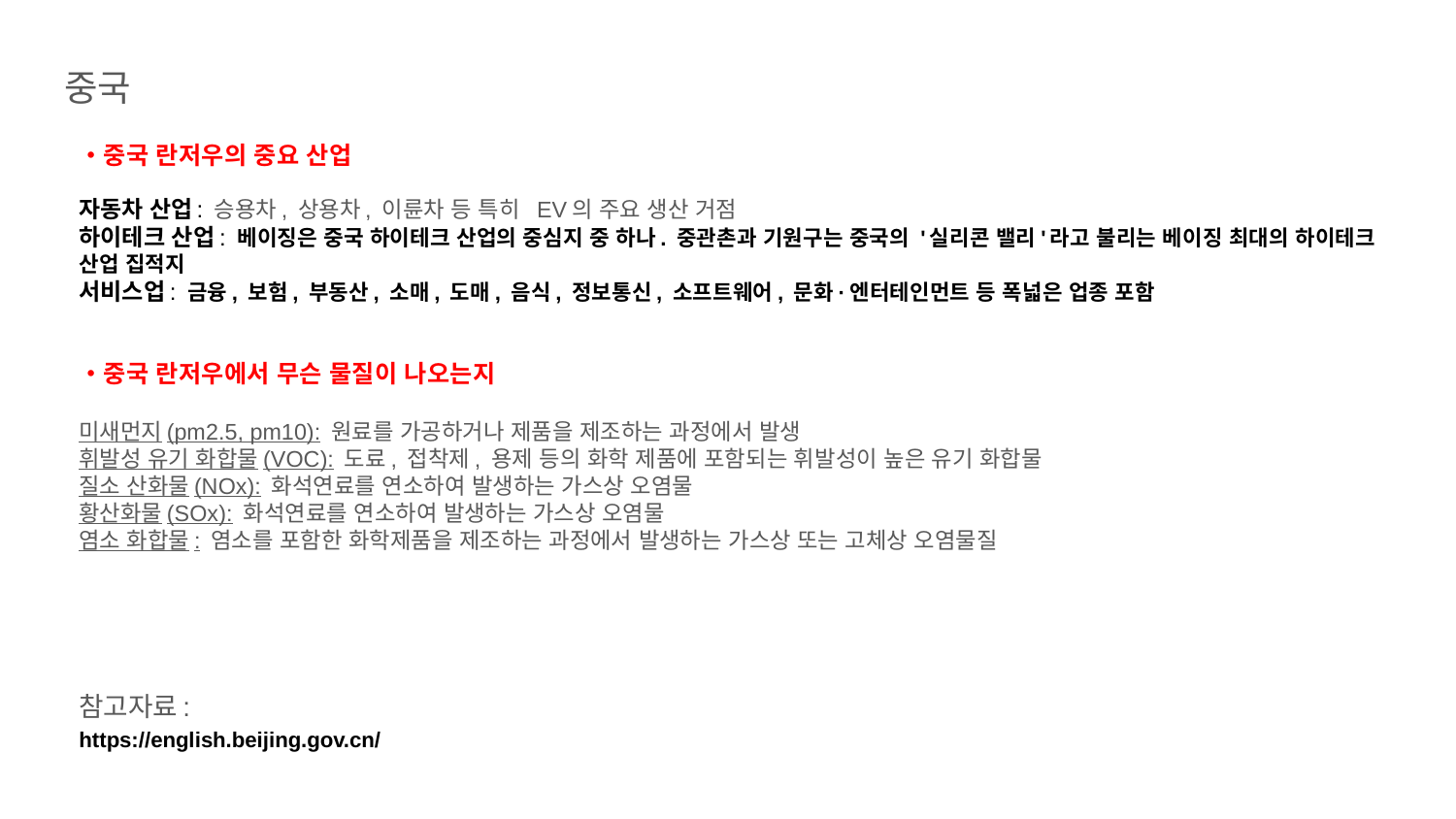

# 중국
・중국 란저우의 중요 산업

자동차 산업: 승용차, 상용차, 이륜차 등 특히  EV의 주요 생산 거점
하이테크 산업: 베이징은 중국 하이테크 산업의 중심지 중 하나. 중관촌과 기원구는 중국의 '실리콘 밸리'라고 불리는 베이징 최대의 하이테크 산업 집적지
서비스업: 금융, 보험, 부동산, 소매, 도매, 음식, 정보통신, 소프트웨어, 문화·엔터테인먼트 등 폭넓은 업종 포함

・중국 란저우에서 무슨 물질이 나오는지

미새먼지(pm2.5, pm10): 원료를 가공하거나 제품을 제조하는 과정에서 발생
휘발성 유기 화합물(VOC): 도료, 접착제, 용제 등의 화학 제품에 포함되는 휘발성이 높은 유기 화합물
질소 산화물(NOx): 화석연료를 연소하여 발생하는 가스상 오염물
황산화물(SOx): 화석연료를 연소하여 발생하는 가스상 오염물
염소 화합물: 염소를 포함한 화학제품을 제조하는 과정에서 발생하는 가스상 또는 고체상 오염물질

참고자료:
https://english.beijing.gov.cn/